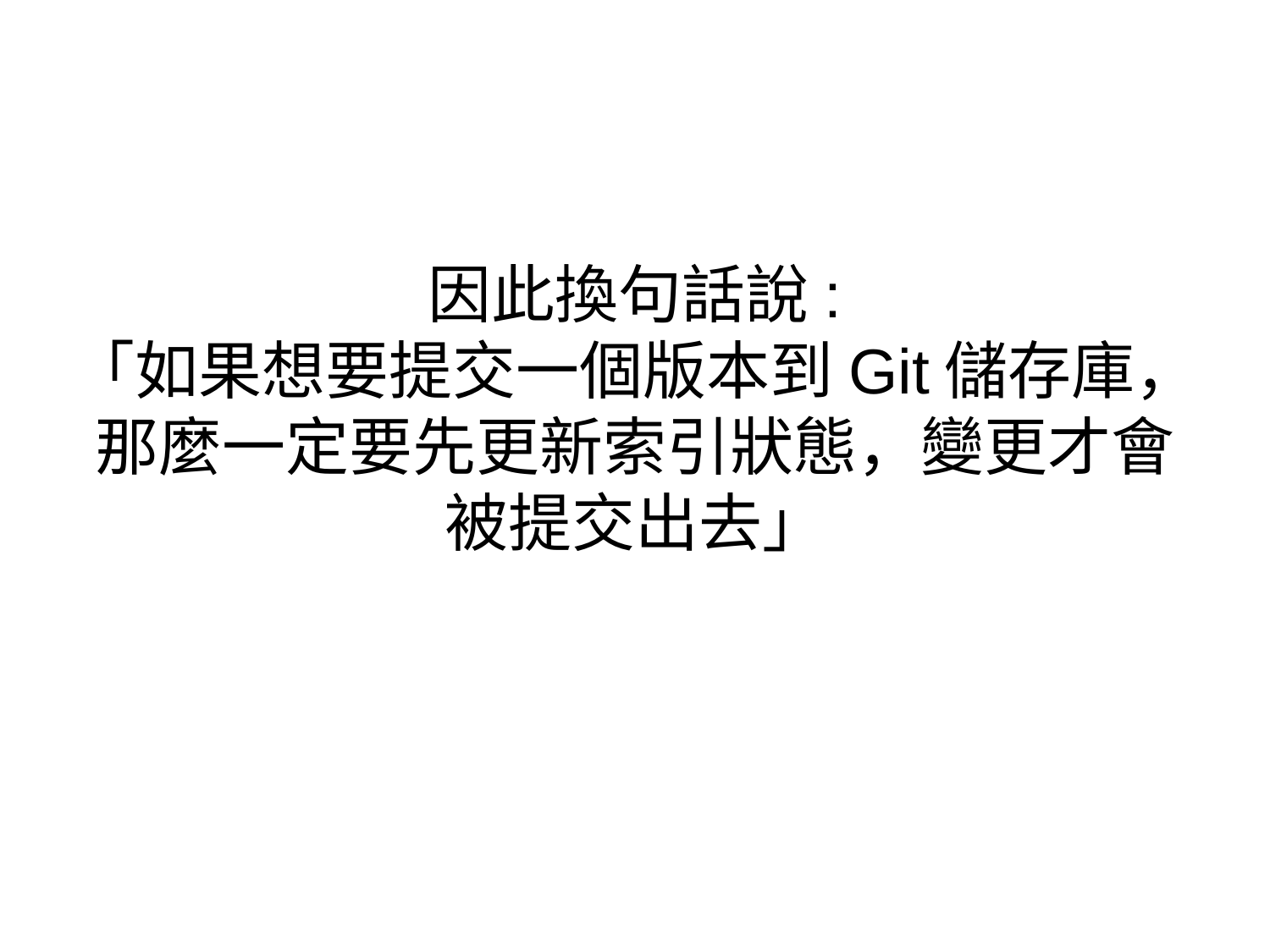

因此換句話說:
「如果想要提交一個版本到Git儲存庫，那麼一定要先更新索引狀態，變更才會被提交出去」